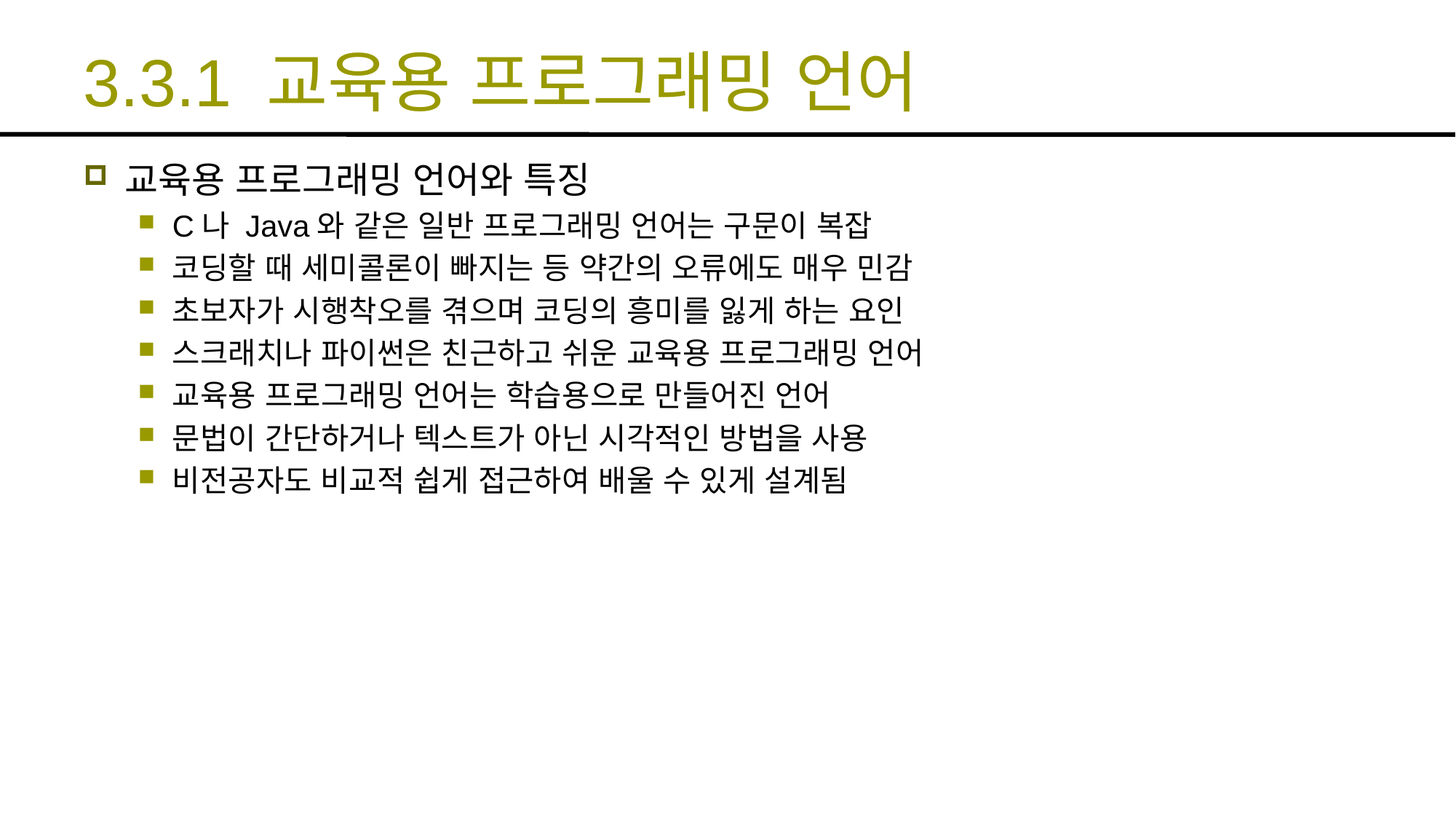

# 3.3.1 교육용 프로그래밍 언어
교육용 프로그래밍 언어와 특징
C나 Java와 같은 일반 프로그래밍 언어는 구문이 복잡
코딩할 때 세미콜론이 빠지는 등 약간의 오류에도 매우 민감
초보자가 시행착오를 겪으며 코딩의 흥미를 잃게 하는 요인
스크래치나 파이썬은 친근하고 쉬운 교육용 프로그래밍 언어
교육용 프로그래밍 언어는 학습용으로 만들어진 언어
문법이 간단하거나 텍스트가 아닌 시각적인 방법을 사용
비전공자도 비교적 쉽게 접근하여 배울 수 있게 설계됨